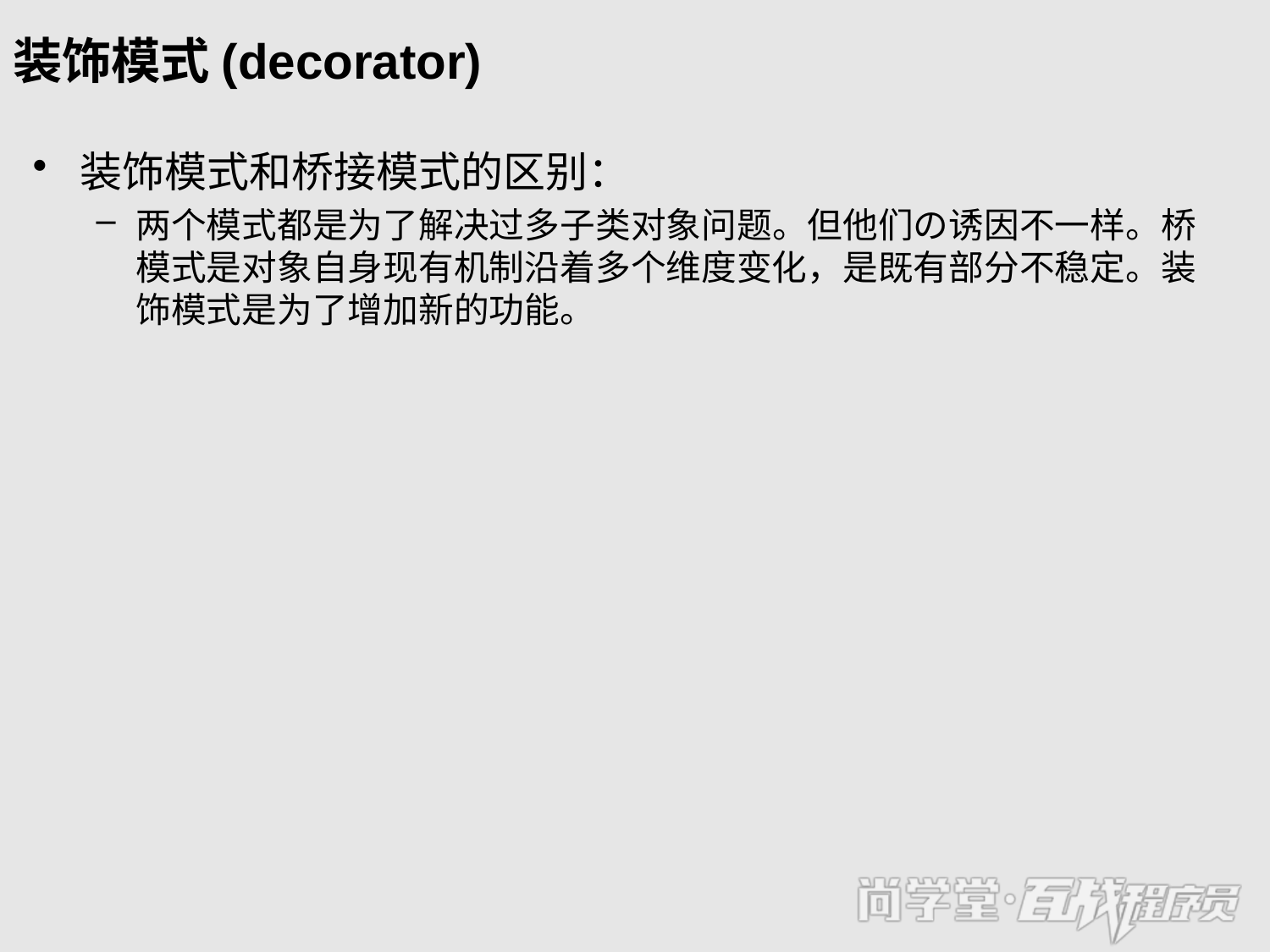

# 装饰模式(decorator)
装饰模式和桥接模式的区别：
两个模式都是为了解决过多子类对象问题。但他们の诱因不一样。桥模式是对象自身现有机制沿着多个维度变化，是既有部分不稳定。装饰模式是为了增加新的功能。